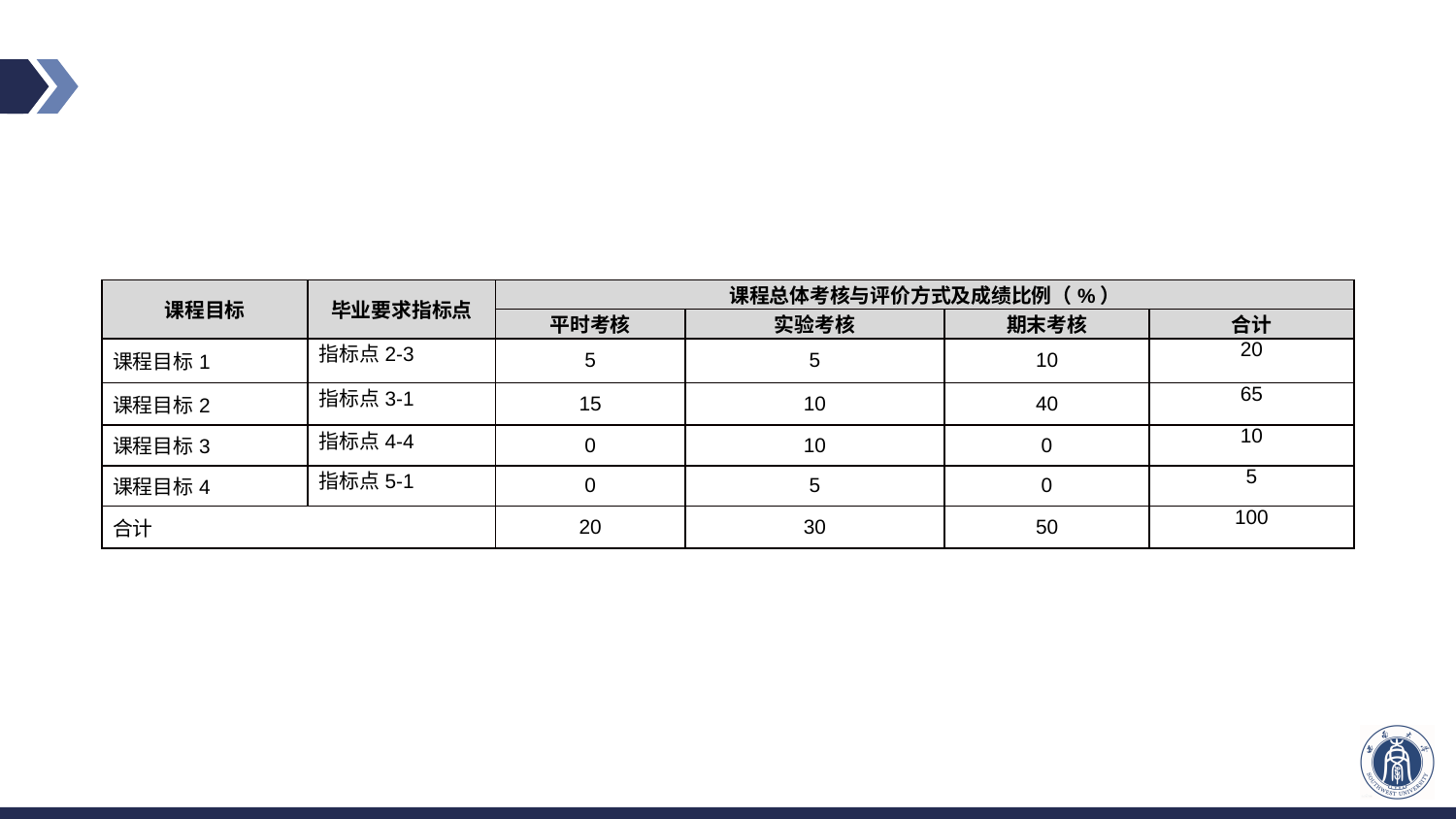

#
| 课程目标 | 毕业要求指标点 | 课程总体考核与评价方式及成绩比例（%） |  |  |  |
| --- | --- | --- | --- | --- | --- |
|  |  | 平时考核 | 实验考核 | 期末考核 | 合计 |
| 课程目标1 | 指标点2-3 | 5 | 5 | 10 | 20 |
| 课程目标2 | 指标点3-1 | 15 | 10 | 40 | 65 |
| 课程目标3 | 指标点4-4 | 0 | 10 | 0 | 10 |
| 课程目标4 | 指标点5-1 | 0 | 5 | 0 | 5 |
| 合计 |  | 20 | 30 | 50 | 100 |